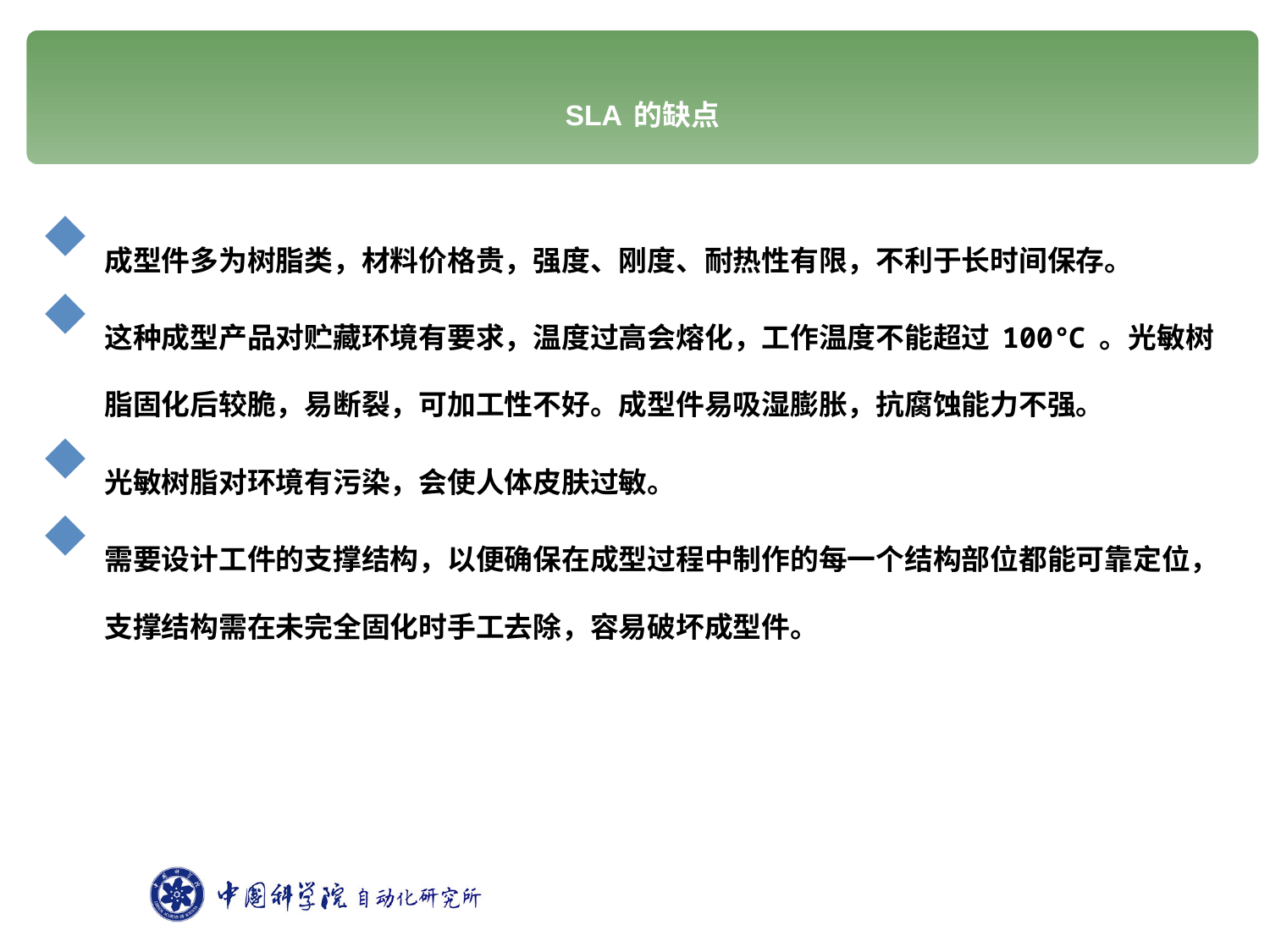

SLA的缺点
成型件多为树脂类，材料价格贵，强度、刚度、耐热性有限，不利于长时间保存。
这种成型产品对贮藏环境有要求，温度过高会熔化，工作温度不能超过100℃。光敏树脂固化后较脆，易断裂，可加工性不好。成型件易吸湿膨胀，抗腐蚀能力不强。
光敏树脂对环境有污染，会使人体皮肤过敏。
需要设计工件的支撑结构，以便确保在成型过程中制作的每一个结构部位都能可靠定位，支撑结构需在未完全固化时手工去除，容易破坏成型件。